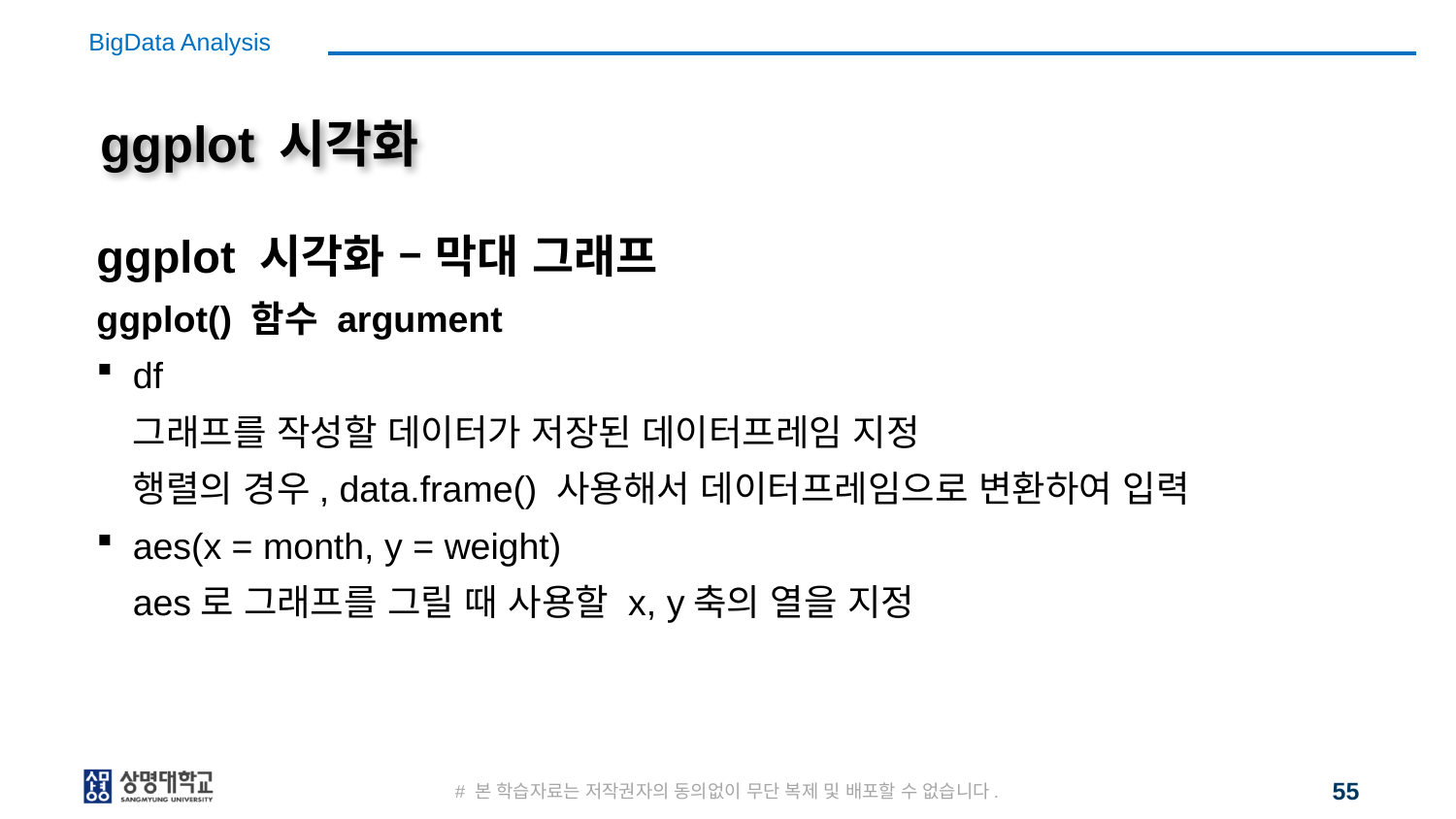

# ggplot 시각화
ggplot 시각화 – 막대 그래프
ggplot() 함수 argument
df
그래프를 작성할 데이터가 저장된 데이터프레임 지정
행렬의 경우, data.frame() 사용해서 데이터프레임으로 변환하여 입력
aes(x = month, y = weight)
aes로 그래프를 그릴 때 사용할 x, y축의 열을 지정

55
# 본 학습자료는 저작권자의 동의없이 무단 복제 및 배포할 수 없습니다.